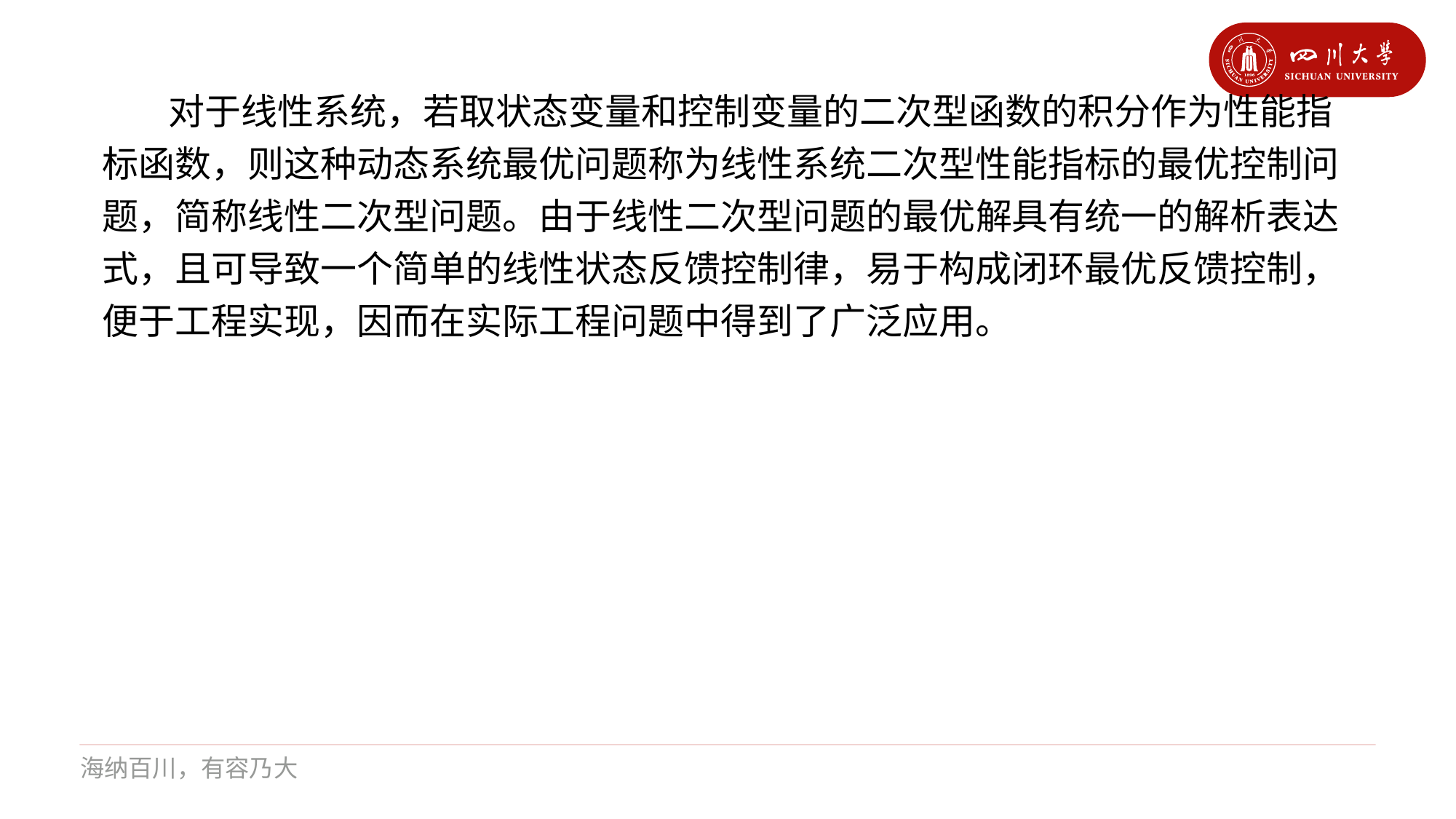

对于线性系统，若取状态变量和控制变量的二次型函数的积分作为性能指标函数，则这种动态系统最优问题称为线性系统二次型性能指标的最优控制问题，简称线性二次型问题。由于线性二次型问题的最优解具有统一的解析表达式，且可导致一个简单的线性状态反馈控制律，易于构成闭环最优反馈控制，便于工程实现，因而在实际工程问题中得到了广泛应用。